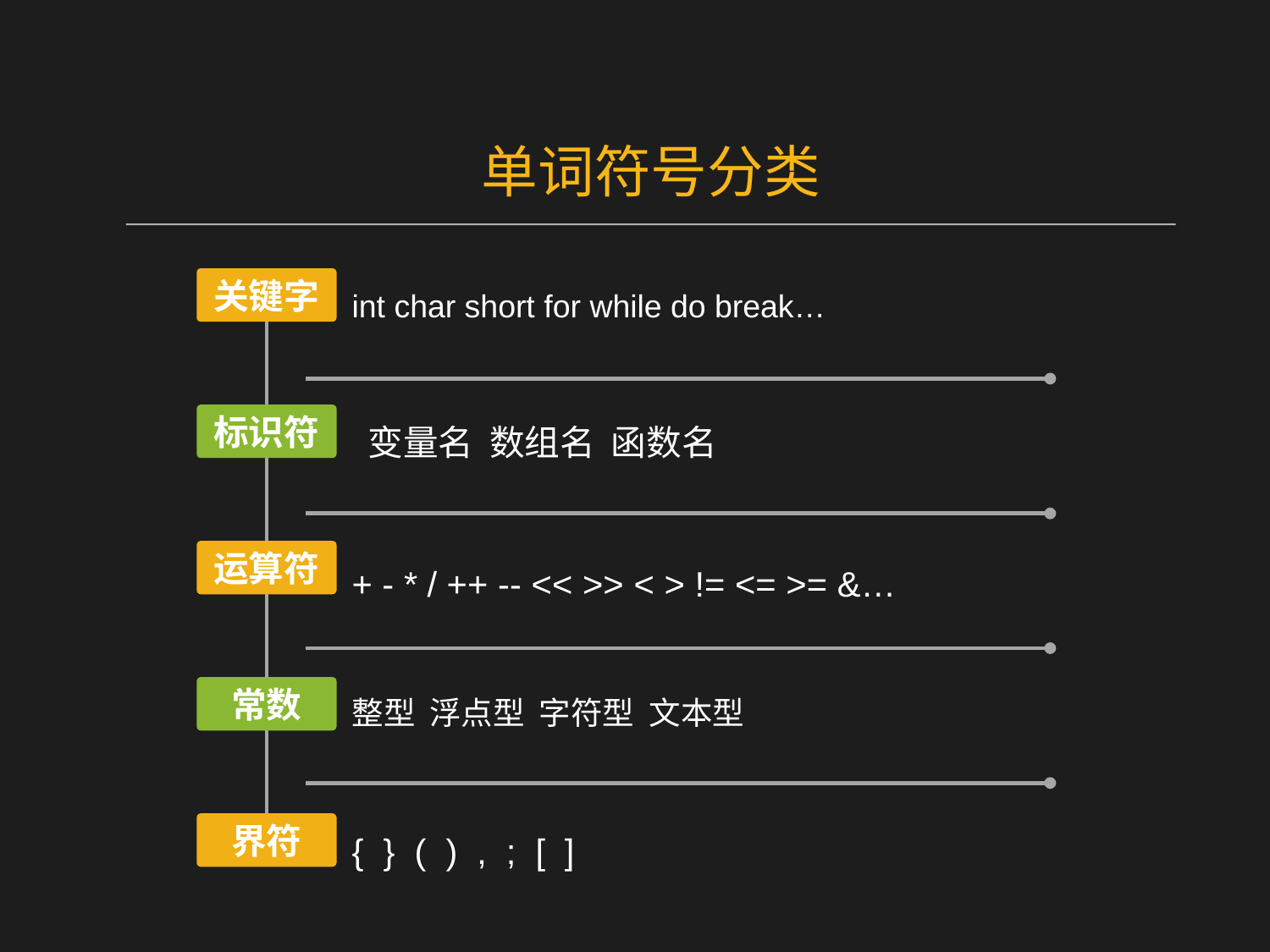

单词符号分类
关键字
int char short for while do break…
变量名  数组名  函数名
标识符
运算符
+ - * / ++ -- << >> < > != <= >= &…
整型  浮点型  字符型  文本型
常数
{  }  (  )  ,  ;  [  ]
界符